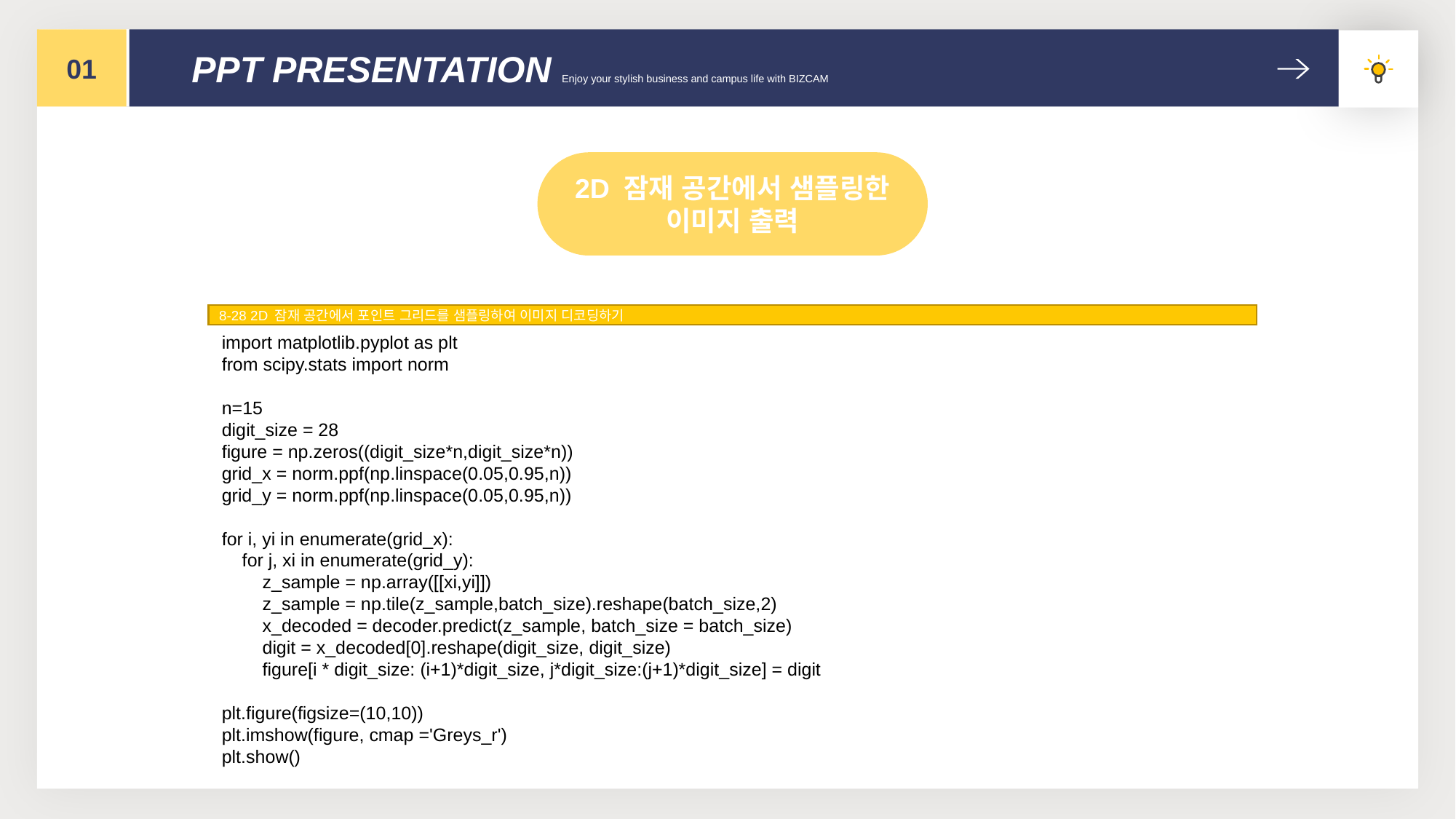

01
PPT PRESENTATION Enjoy your stylish business and campus life with BIZCAM

2D 잠재 공간에서 샘플링한 이미지 출력
8-28 2D 잠재 공간에서 포인트 그리드를 샘플링하여 이미지 디코딩하기
import matplotlib.pyplot as plt
from scipy.stats import norm

n=15
digit_size = 28
figure = np.zeros((digit_size*n,digit_size*n))
grid_x = norm.ppf(np.linspace(0.05,0.95,n))
grid_y = norm.ppf(np.linspace(0.05,0.95,n))

for i, yi in enumerate(grid_x):
    for j, xi in enumerate(grid_y):
        z_sample = np.array([[xi,yi]])
        z_sample = np.tile(z_sample,batch_size).reshape(batch_size,2)
        x_decoded = decoder.predict(z_sample, batch_size = batch_size)
        digit = x_decoded[0].reshape(digit_size, digit_size)
        figure[i * digit_size: (i+1)*digit_size, j*digit_size:(j+1)*digit_size] = digit

plt.figure(figsize=(10,10))
plt.imshow(figure, cmap ='Greys_r')
plt.show()